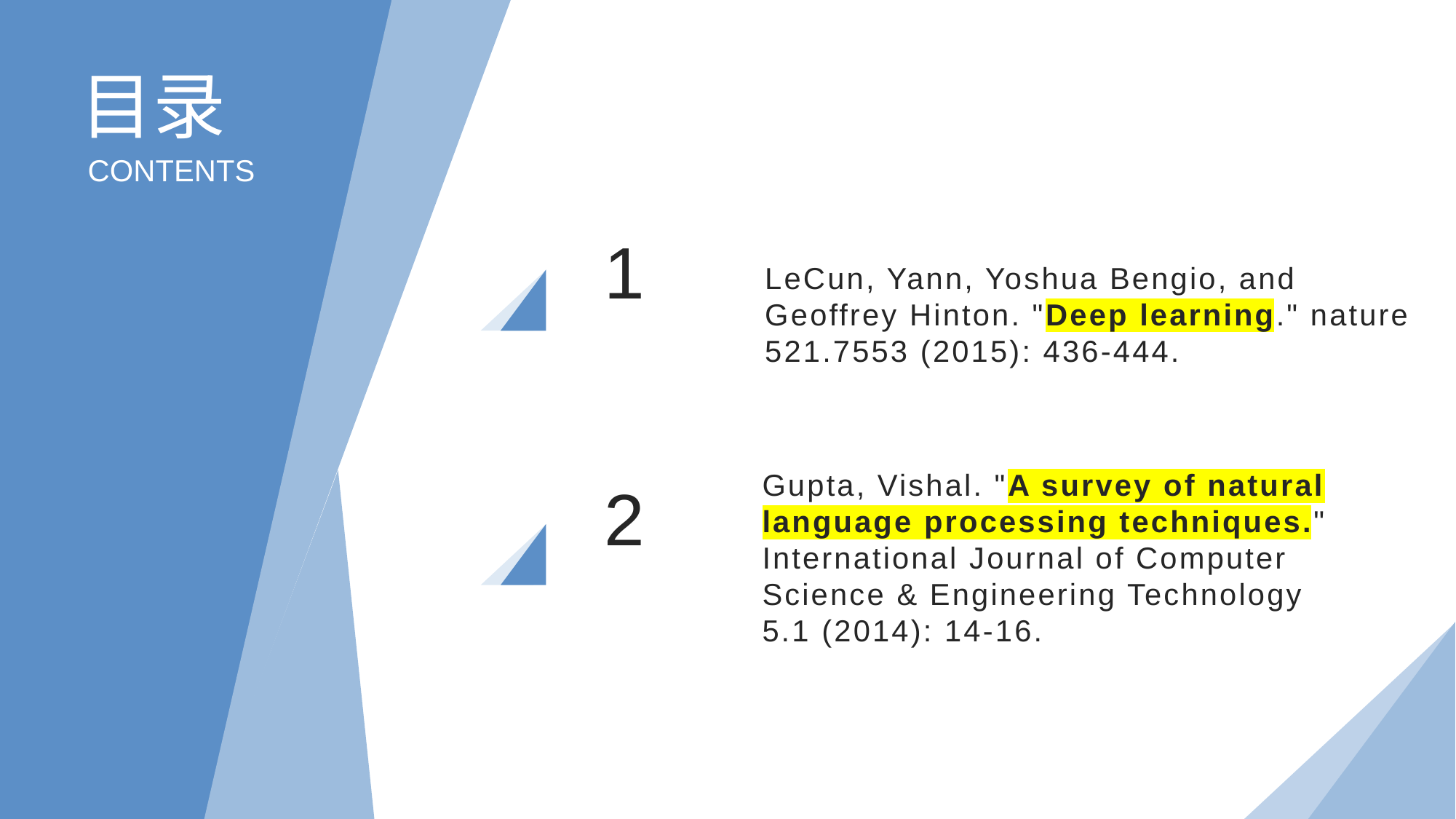

目录
CONTENTS
1
LeCun, Yann, Yoshua Bengio, and Geoffrey Hinton. "Deep learning." nature 521.7553 (2015): 436-444.

2
Gupta, Vishal. "A survey of natural language processing techniques." International Journal of Computer Science & Engineering Technology 5.1 (2014): 14-16.